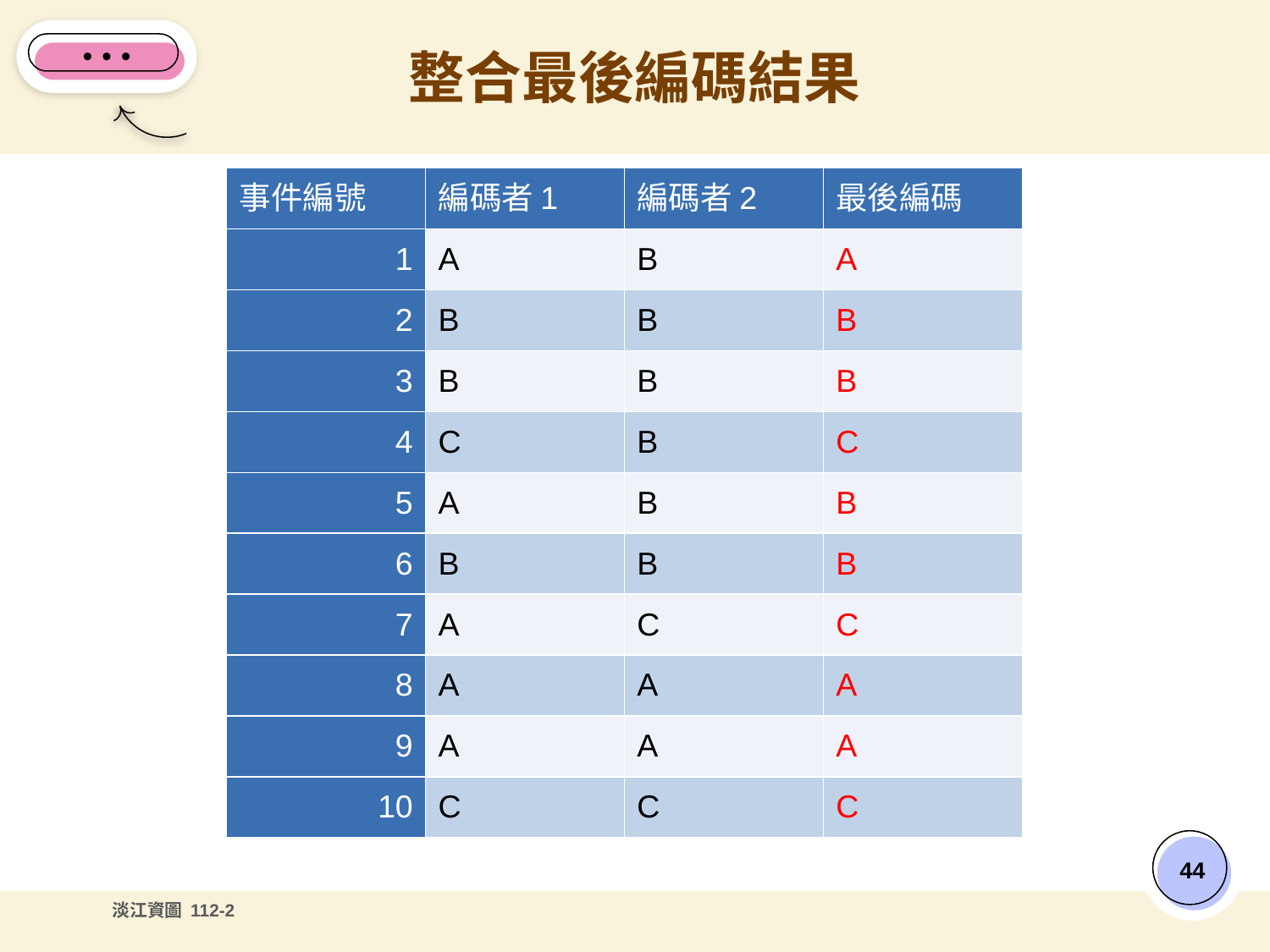

# 整合最後編碼結果
| 事件編號 | 編碼者1 | 編碼者2 | 最後編碼 |
| --- | --- | --- | --- |
| 1 | A | B | A |
| 2 | B | B | B |
| 3 | B | B | B |
| 4 | C | B | C |
| 5 | A | B | B |
| 6 | B | B | B |
| 7 | A | C | C |
| 8 | A | A | A |
| 9 | A | A | A |
| 10 | C | C | C |

44